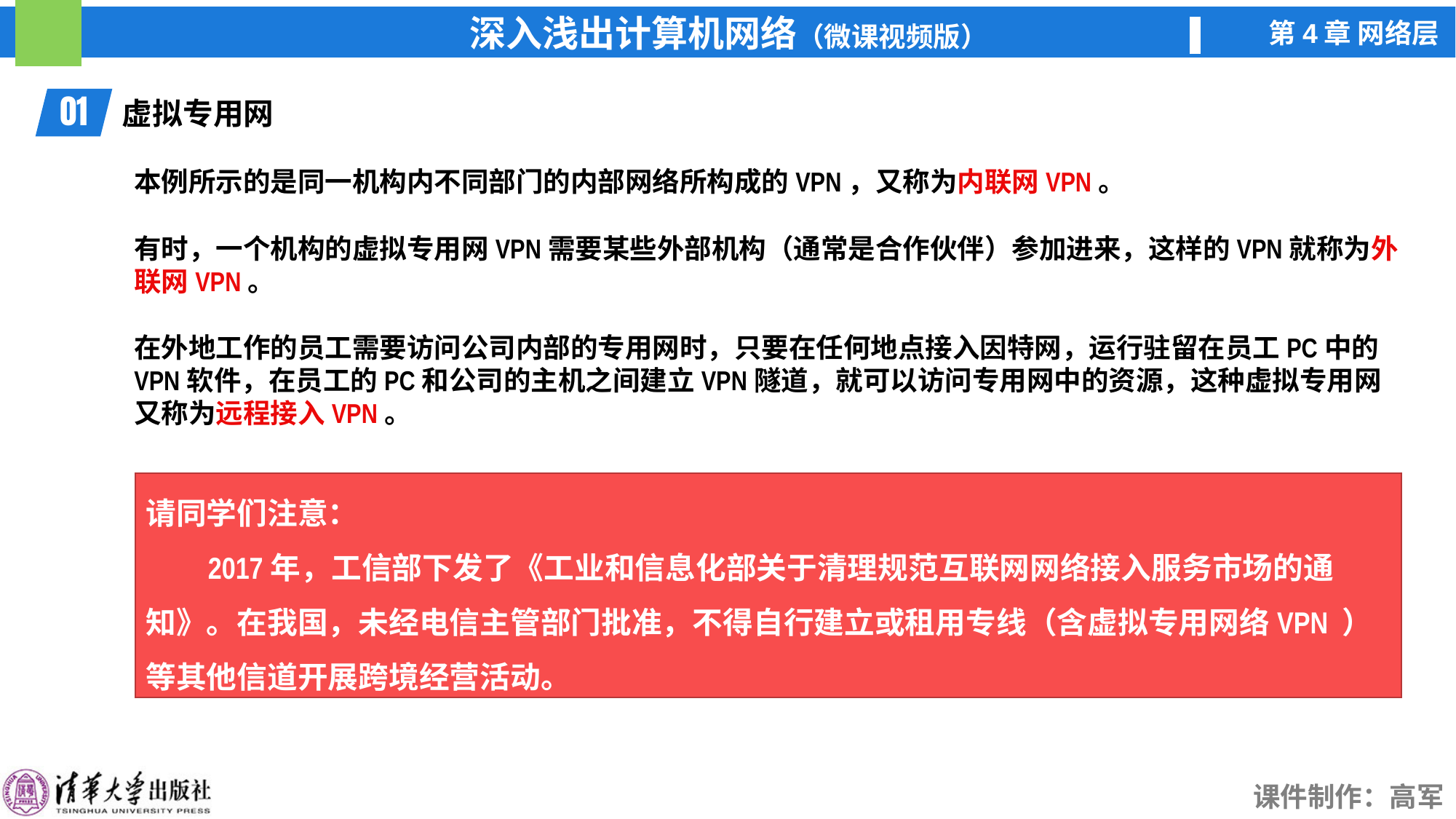

01
虚拟专用网
本例所示的是同一机构内不同部门的内部网络所构成的VPN，又称为内联网VPN。
有时，一个机构的虚拟专用网VPN需要某些外部机构（通常是合作伙伴）参加进来，这样的VPN就称为外联网VPN。
在外地工作的员工需要访问公司内部的专用网时，只要在任何地点接入因特网，运行驻留在员工PC中的VPN软件，在员工的PC和公司的主机之间建立VPN隧道，就可以访问专用网中的资源，这种虚拟专用网又称为远程接入VPN。
请同学们注意：
         2017年，工信部下发了《工业和信息化部关于清理规范互联网网络接入服务市场的通知》。在我国，未经电信主管部门批准，不得自行建立或租用专线（含虚拟专用网络VPN ）等其他信道开展跨境经营活动。